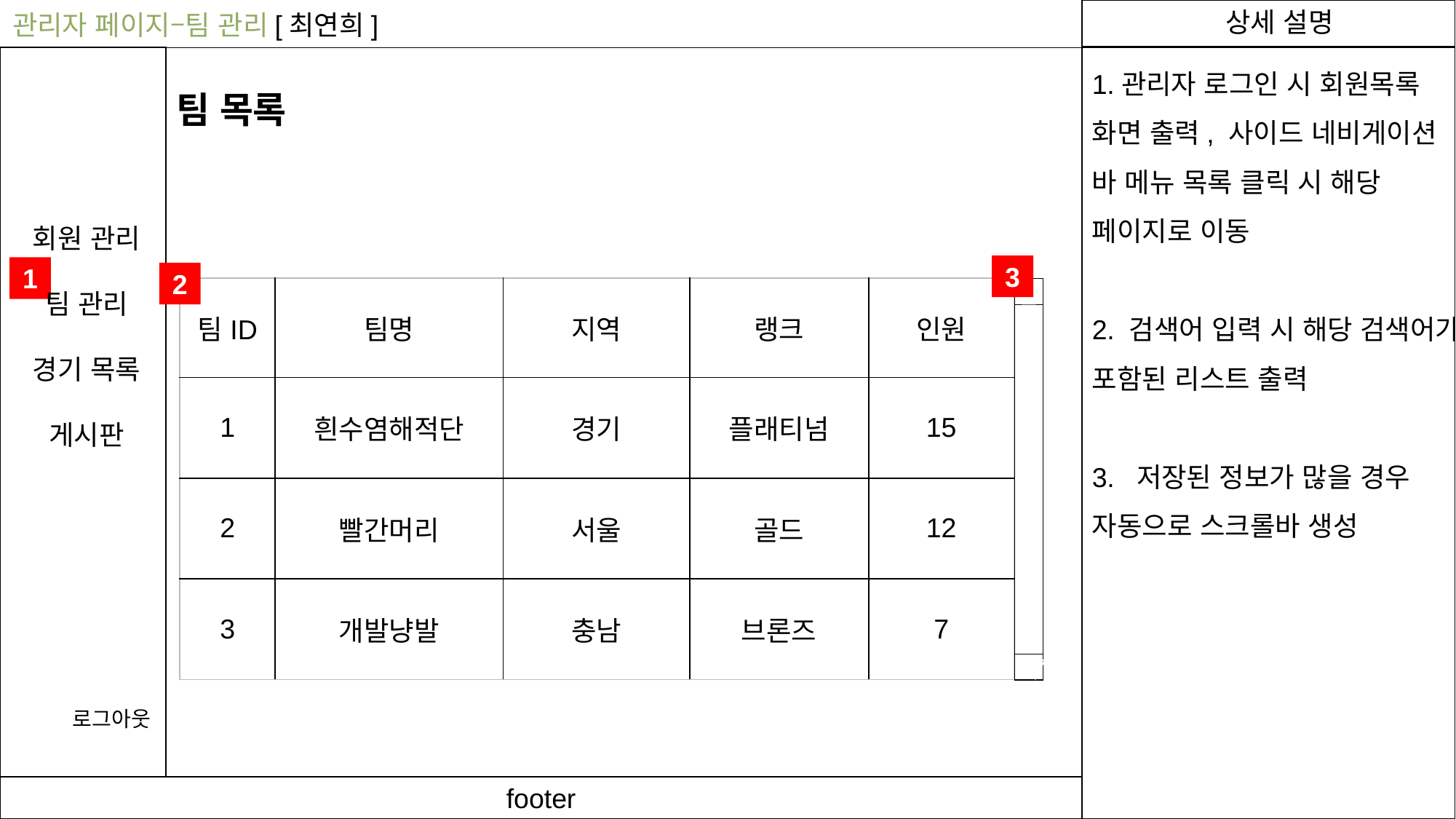

상세 설명
관리자 페이지–팀 관리[최연희]
1.관리자 로그인 시 회원목록 화면 출력, 사이드 네비게이션 바 메뉴 목록 클릭 시 해당 페이지로 이동

2. 검색어 입력 시 해당 검색어가 포함된 리스트 출력

3.  저장된 정보가 많을 경우  자동으로 스크롤바 생성

팀 목록
회원 관리

팀 관리

경기 목록

게시판
3
1
2

| 팀ID | 팀명 | 지역 | 랭크 | 인원 |
| --- | --- | --- | --- | --- |
| 1 | 흰수염해적단 | 경기 | 플래티넘 | 15 |
| 2 | 빨간머리 | 서울 | 골드 | 12 |
| 3 | 개발냥발 | 충남 | 브론즈 | 7 |

▽
로그아웃
footer